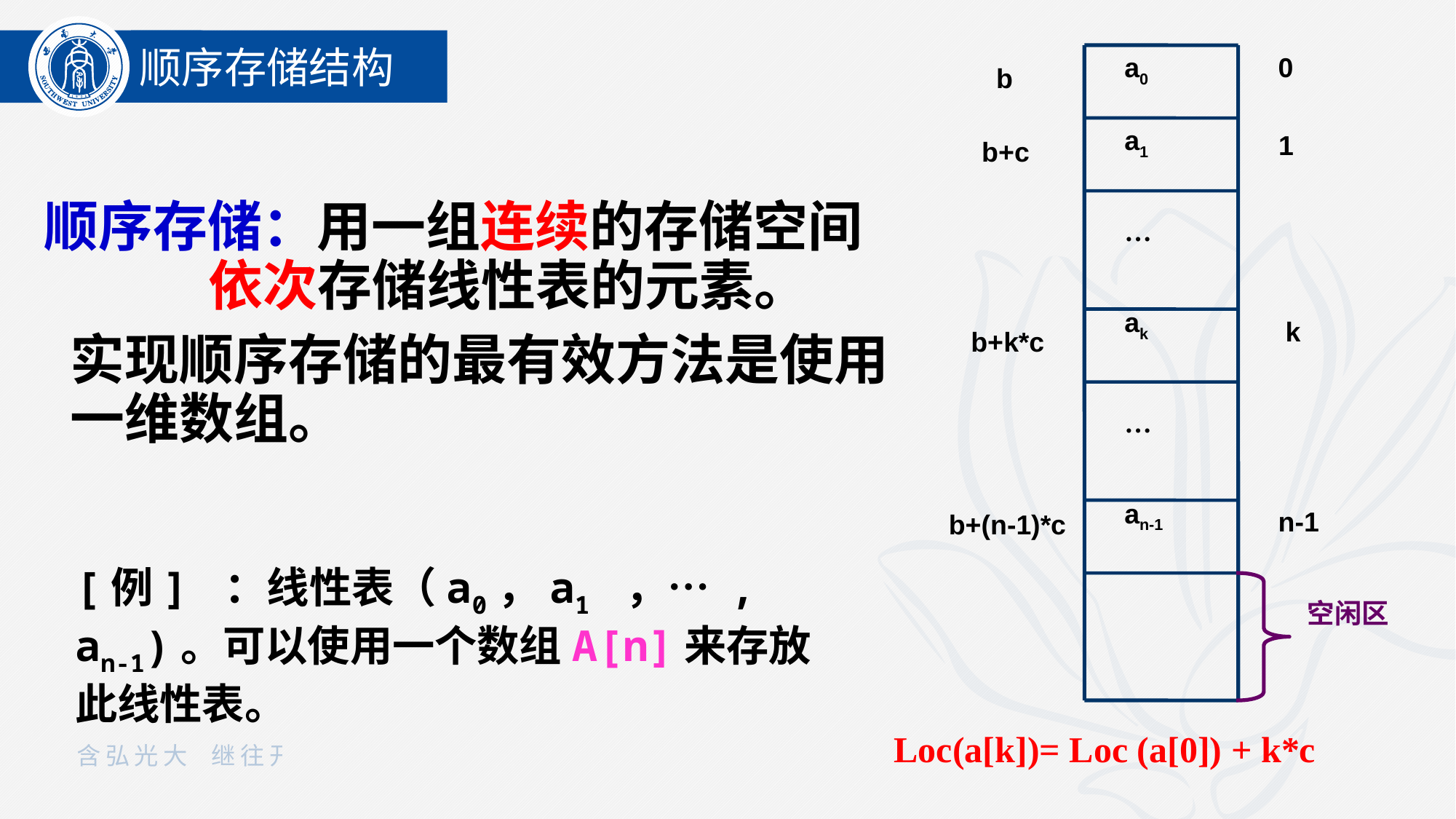

顺序存储结构

a0

0
b

a1
1
b+c

…
ak

k
        b+k*c

…
an-1
n-1

b+(n-1)*c

空闲区

顺序存储：用一组连续的存储空间          依次存储线性表的元素。
实现顺序存储的最有效方法是使用一维数组。

[例] ：线性表（a0，a1 ，… , an-1)。可以使用一个数组A[n]来存放此线性表。
Loc(a[k])= Loc (a[0]) + k*c